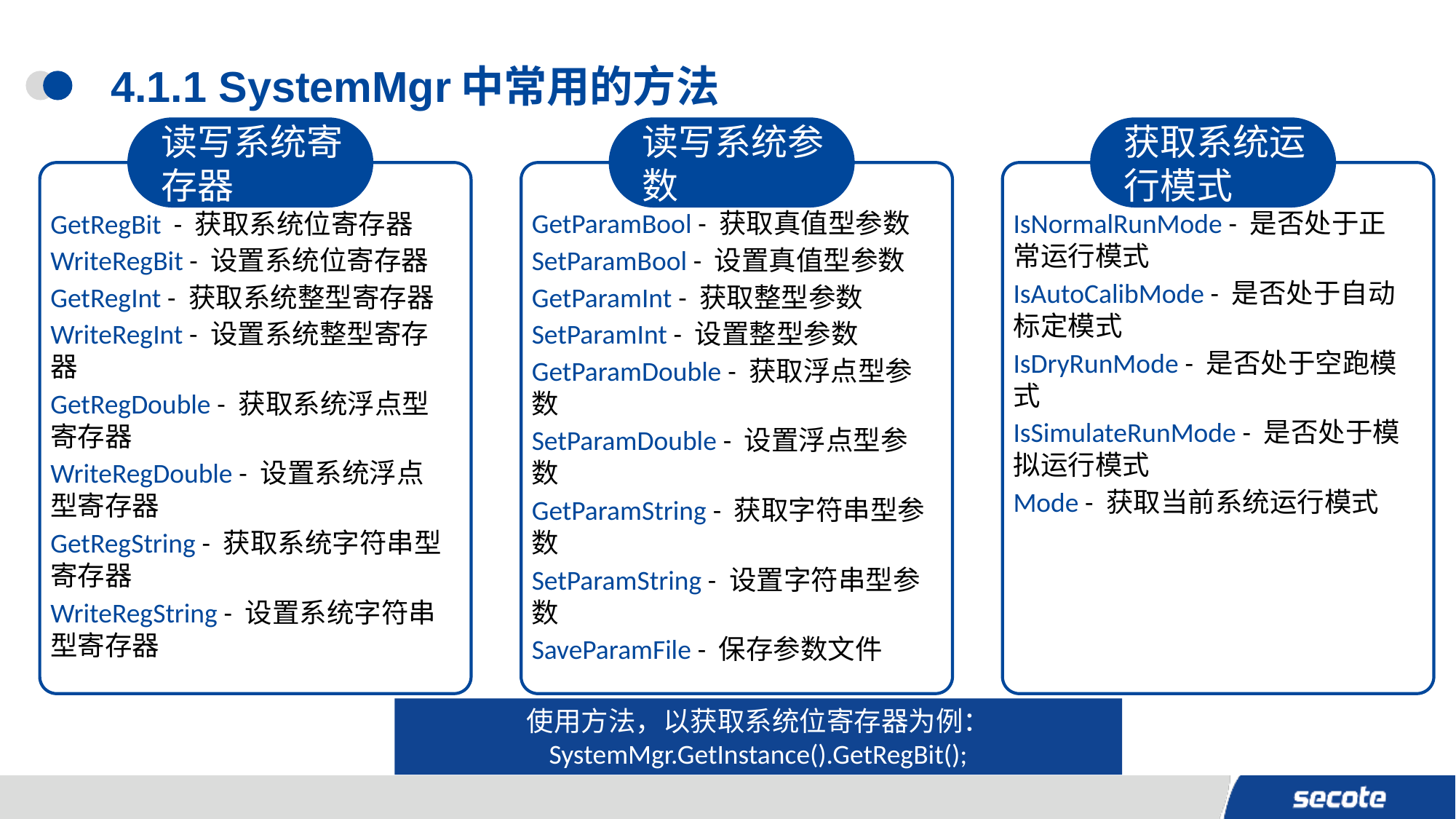

# 4.1.1 SystemMgr中常用的方法

读写系统寄存器

GetRegBit  - 获取系统位寄存器
WriteRegBit - 设置系统位寄存器
GetRegInt - 获取系统整型寄存器
WriteRegInt - 设置系统整型寄存器
GetRegDouble - 获取系统浮点型寄存器
WriteRegDouble - 设置系统浮点型寄存器
GetRegString - 获取系统字符串型寄存器
WriteRegString - 设置系统字符串型寄存器

读写系统参数

GetParamBool - 获取真值型参数
SetParamBool - 设置真值型参数
GetParamInt - 获取整型参数
SetParamInt - 设置整型参数
GetParamDouble - 获取浮点型参数
SetParamDouble - 设置浮点型参数
GetParamString - 获取字符串型参数
SetParamString - 设置字符串型参数
SaveParamFile - 保存参数文件

获取系统运行模式

IsNormalRunMode - 是否处于正常运行模式
IsAutoCalibMode - 是否处于自动标定模式
IsDryRunMode - 是否处于空跑模式
IsSimulateRunMode - 是否处于模拟运行模式
Mode - 获取当前系统运行模式
使用方法，以获取系统位寄存器为例：
SystemMgr.GetInstance().GetRegBit();